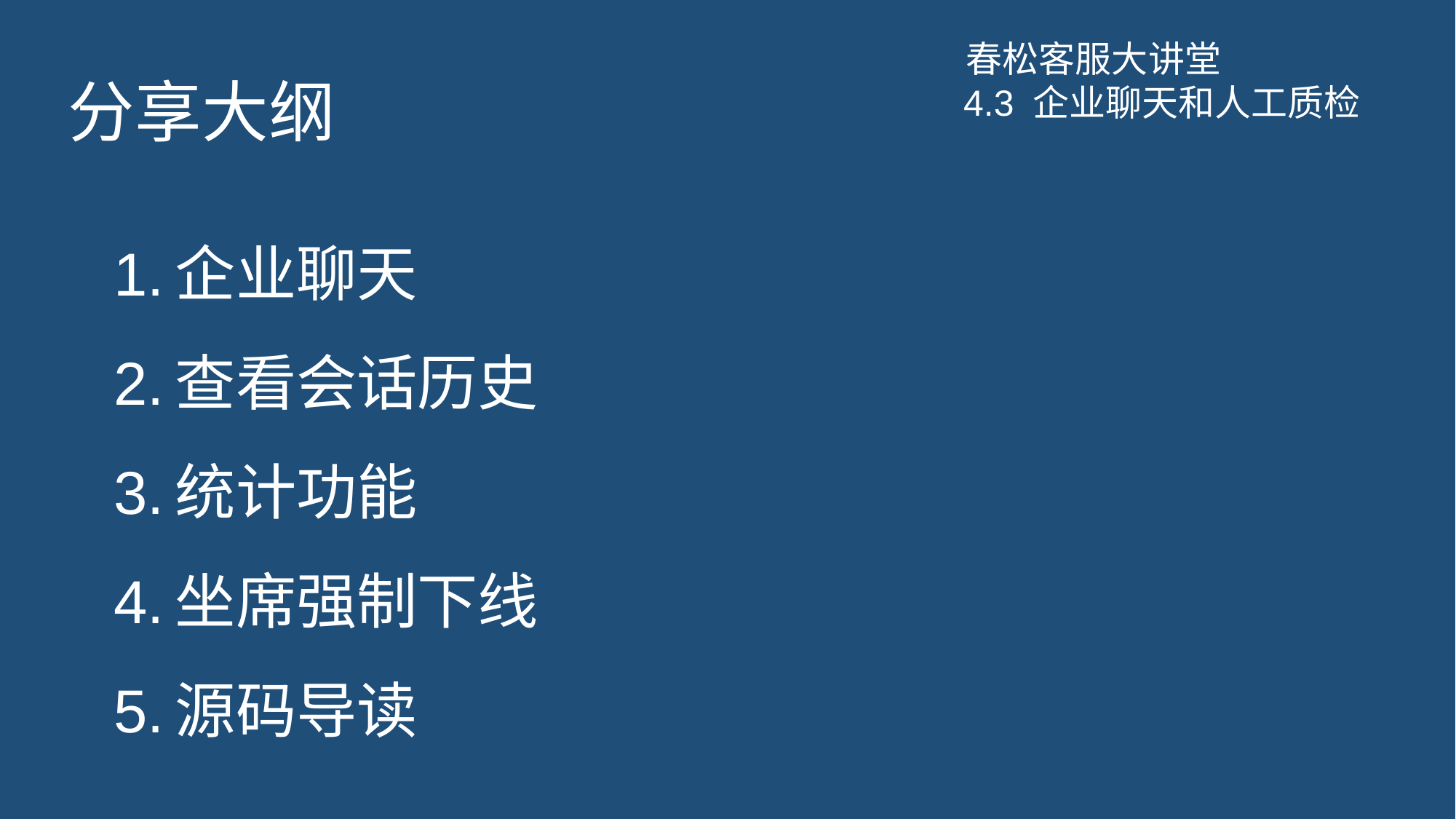

春松客服大讲堂
# 分享大纲
4.3 企业聊天和人工质检
企业聊天
查看会话历史
统计功能
坐席强制下线
源码导读